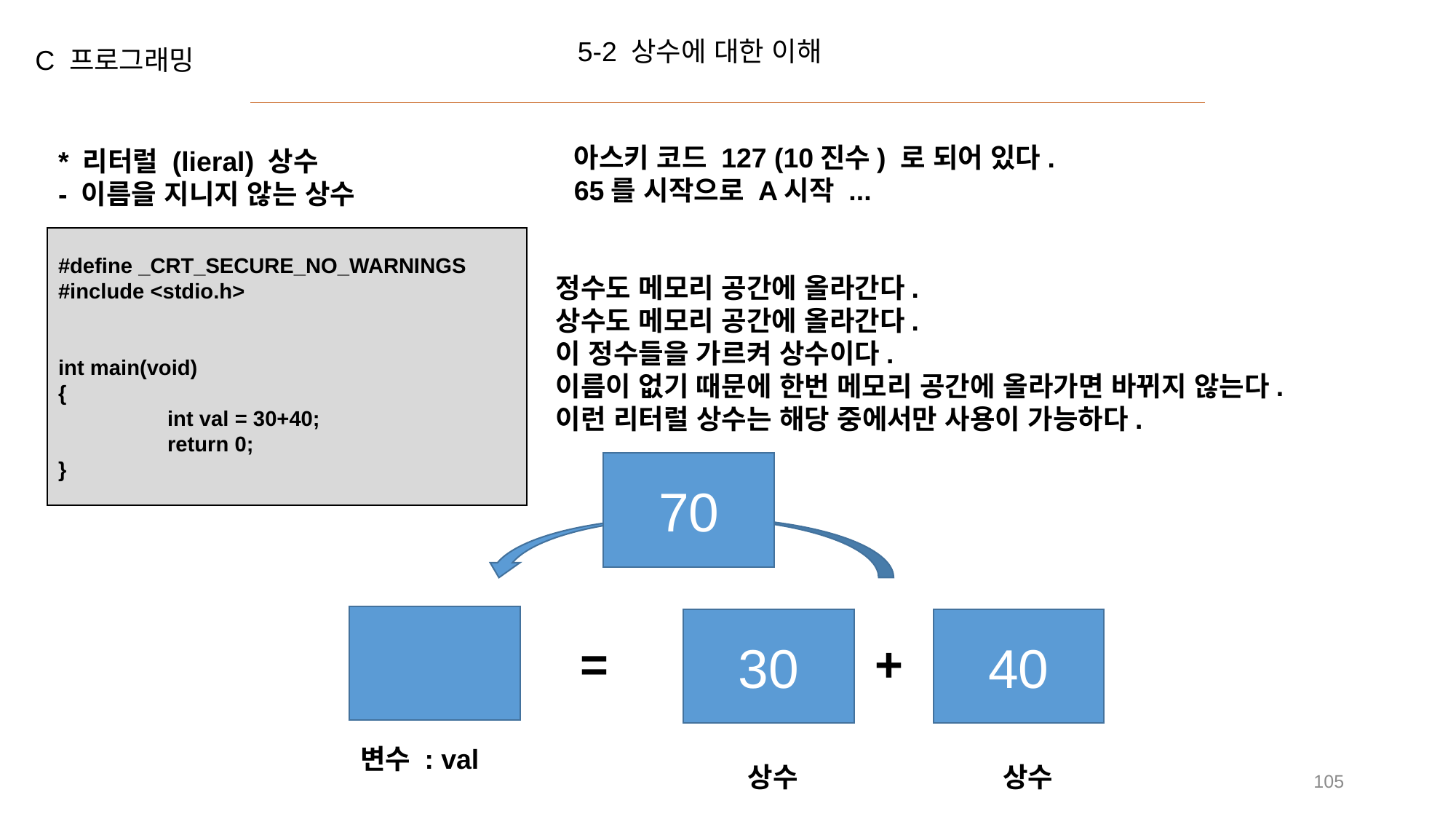

5-2 상수에 대한 이해
C 프로그래밍
아스키 코드 127 (10진수) 로 되어 있다.
65를 시작으로 A시작 ...
* 리터럴 (lieral) 상수
- 이름을 지니지 않는 상수
#define _CRT_SECURE_NO_WARNINGS
#include <stdio.h>

int main(void)
{
	int val = 30+40;
	return 0;
}
정수도 메모리 공간에 올라간다.
상수도 메모리 공간에 올라간다.
이 정수들을 가르켜 상수이다.
이름이 없기 때문에 한번 메모리 공간에 올라가면 바뀌지 않는다.
이런 리터럴 상수는 해당 중에서만 사용이 가능하다.
70

30
40
+
=
변수 : val
상수
상수
105